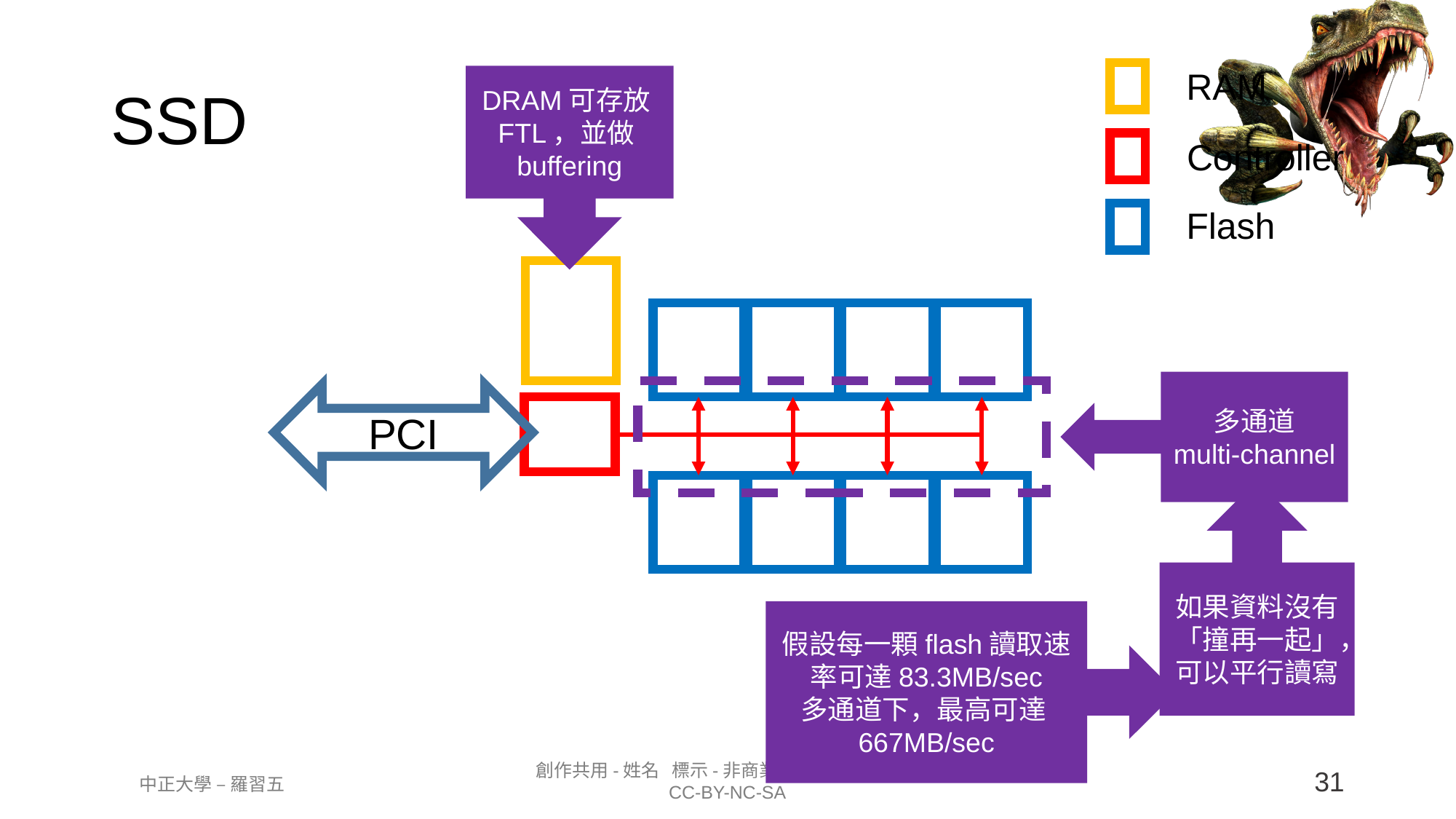

# SSD
RAM

DRAM可存放FTL，並做buffering
Controller

Flash

多通道
multi-channel

PCI

如果資料沒有「撞再一起」，可以平行讀寫
假設每一顆flash讀取速率可達83.3MB/sec
多通道下，最高可達667MB/sec